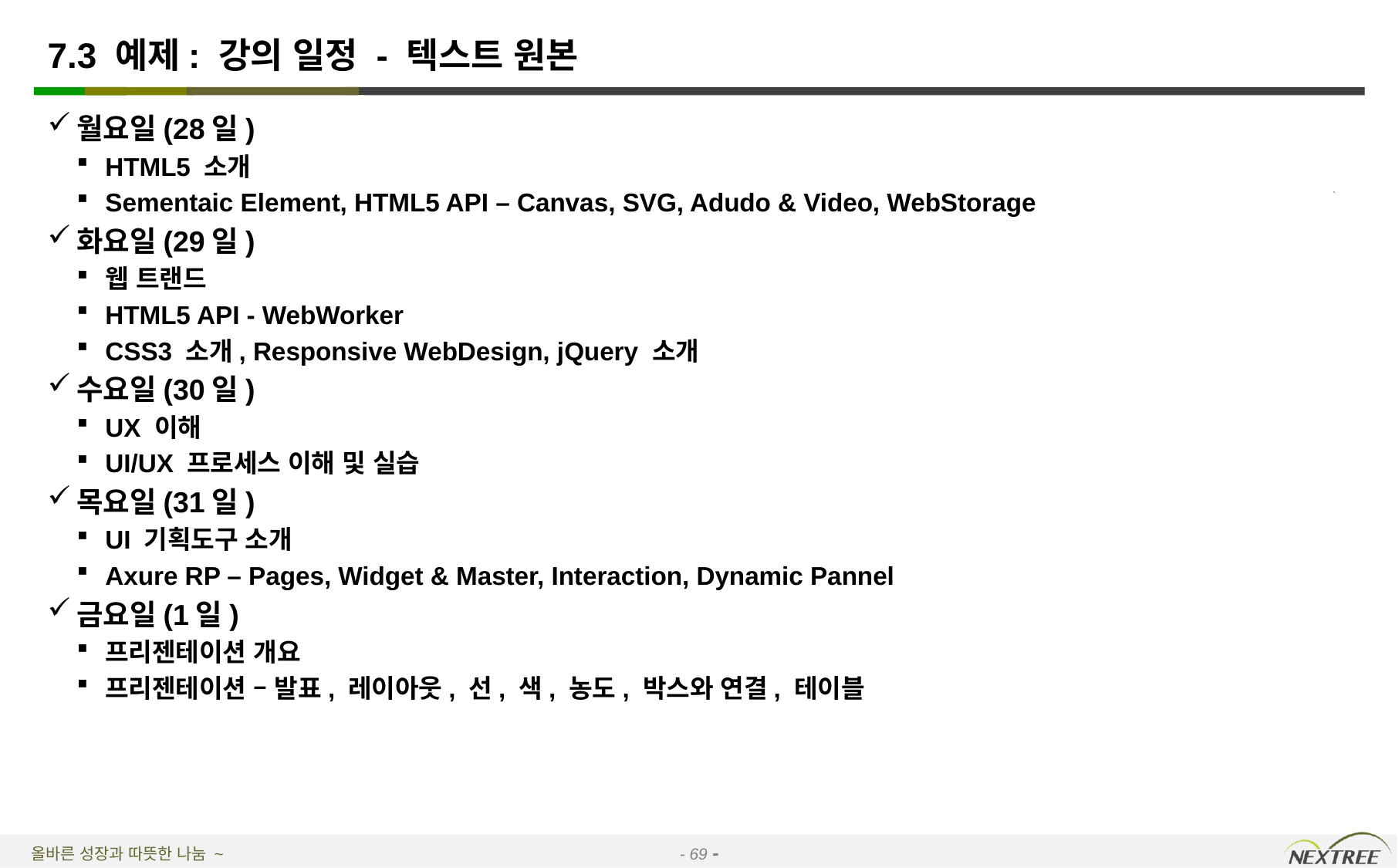

# 7.3 예제: 강의 일정 - 텍스트 원본
월요일(28일)
HTML5 소개
Sementaic Element, HTML5 API – Canvas, SVG, Adudo & Video, WebStorage
화요일(29일)
웹 트랜드
HTML5 API - WebWorker
CSS3 소개, Responsive WebDesign, jQuery 소개
수요일(30일)
UX 이해
UI/UX 프로세스 이해 및 실습
목요일(31일)
UI 기획도구 소개
Axure RP – Pages, Widget & Master, Interaction, Dynamic Pannel
금요일(1일)
프리젠테이션 개요
프리젠테이션 – 발표, 레이아웃, 선, 색, 농도, 박스와 연결, 테이블